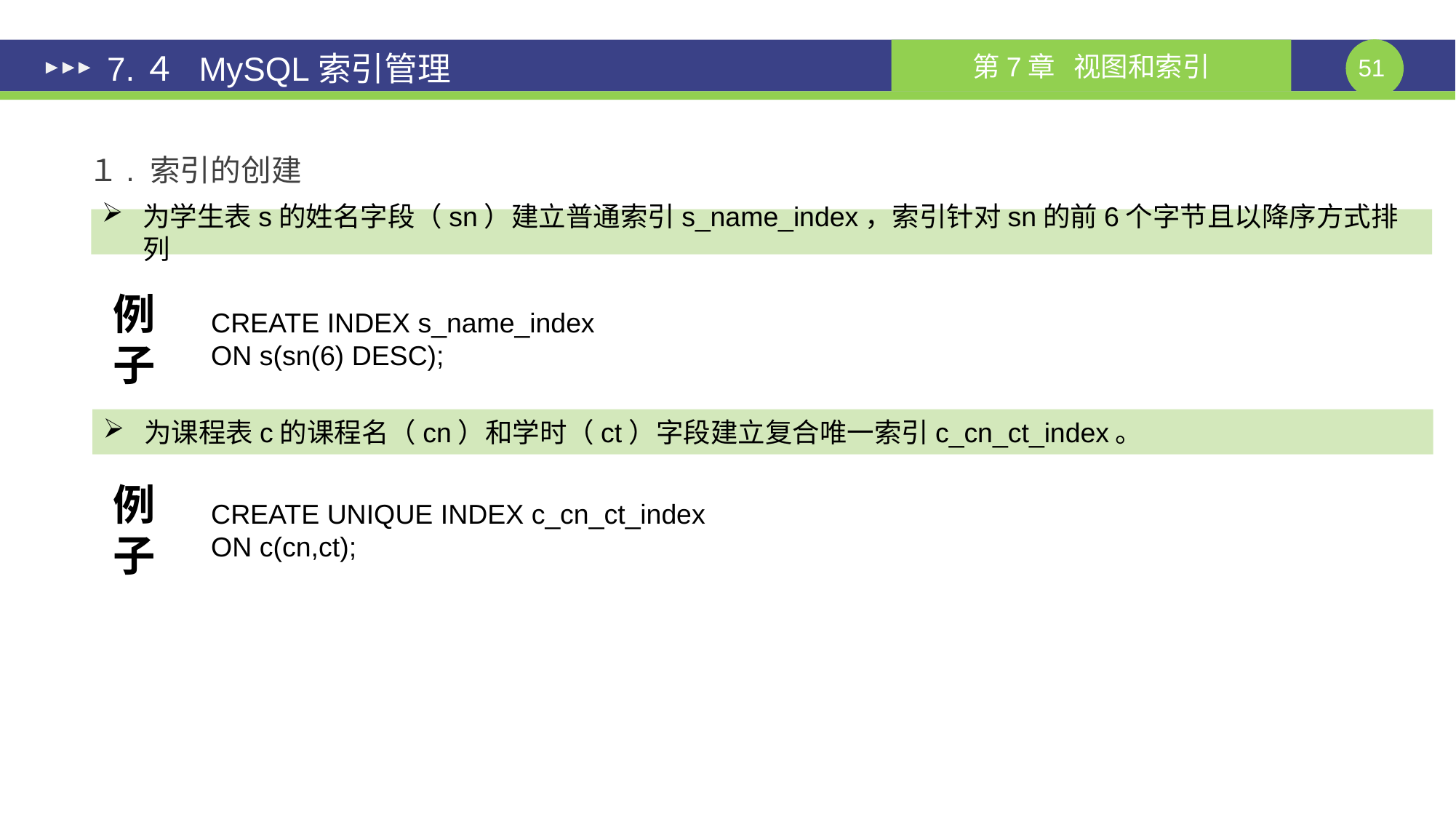

# 7.４  MySQL索引管理
１. 索引的创建
为学生表s的姓名字段（sn）建立普通索引s_name_index，索引针对sn的前6个字节且以降序方式排列
例子
CREATE INDEX s_name_index
ON s(sn(6) DESC);
为课程表c的课程名（cn）和学时（ct）字段建立复合唯一索引c_cn_ct_index。
例子
CREATE UNIQUE INDEX c_cn_ct_index
ON c(cn,ct);